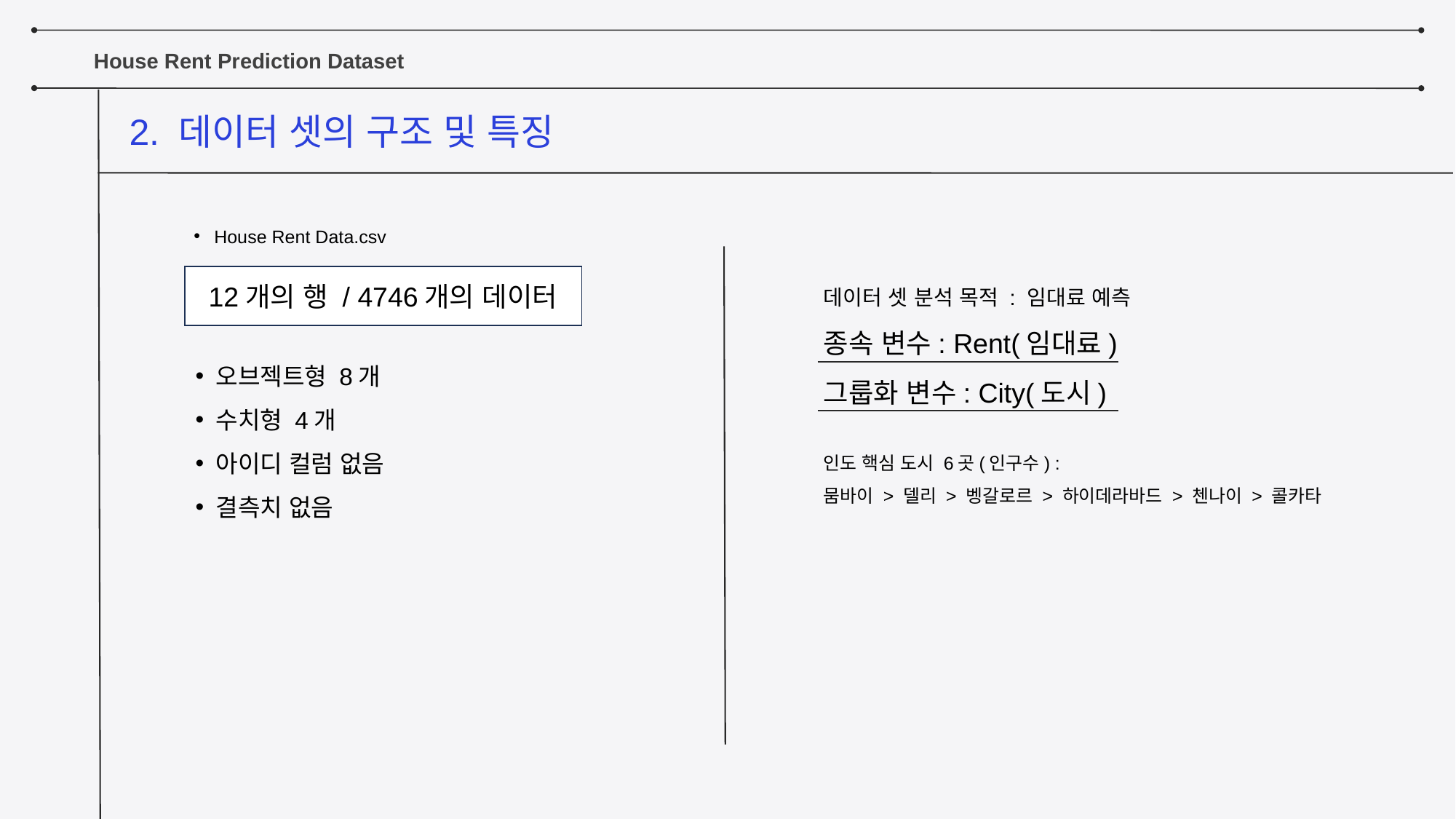

House Rent Prediction Dataset
2. 데이터 셋의 구조 및 특징
House Rent Data.csv
12개의 행 / 4746개의 데이터
데이터 셋 분석 목적 : 임대료 예측
종속 변수: Rent(임대료)
그룹화 변수: City(도시)

인도 핵심 도시 6곳(인구수) :
뭄바이 > 델리 > 벵갈로르 > 하이데라바드 > 첸나이 > 콜카타
오브젝트형 8개
수치형 4개
아이디 컬럼 없음
결측치 없음